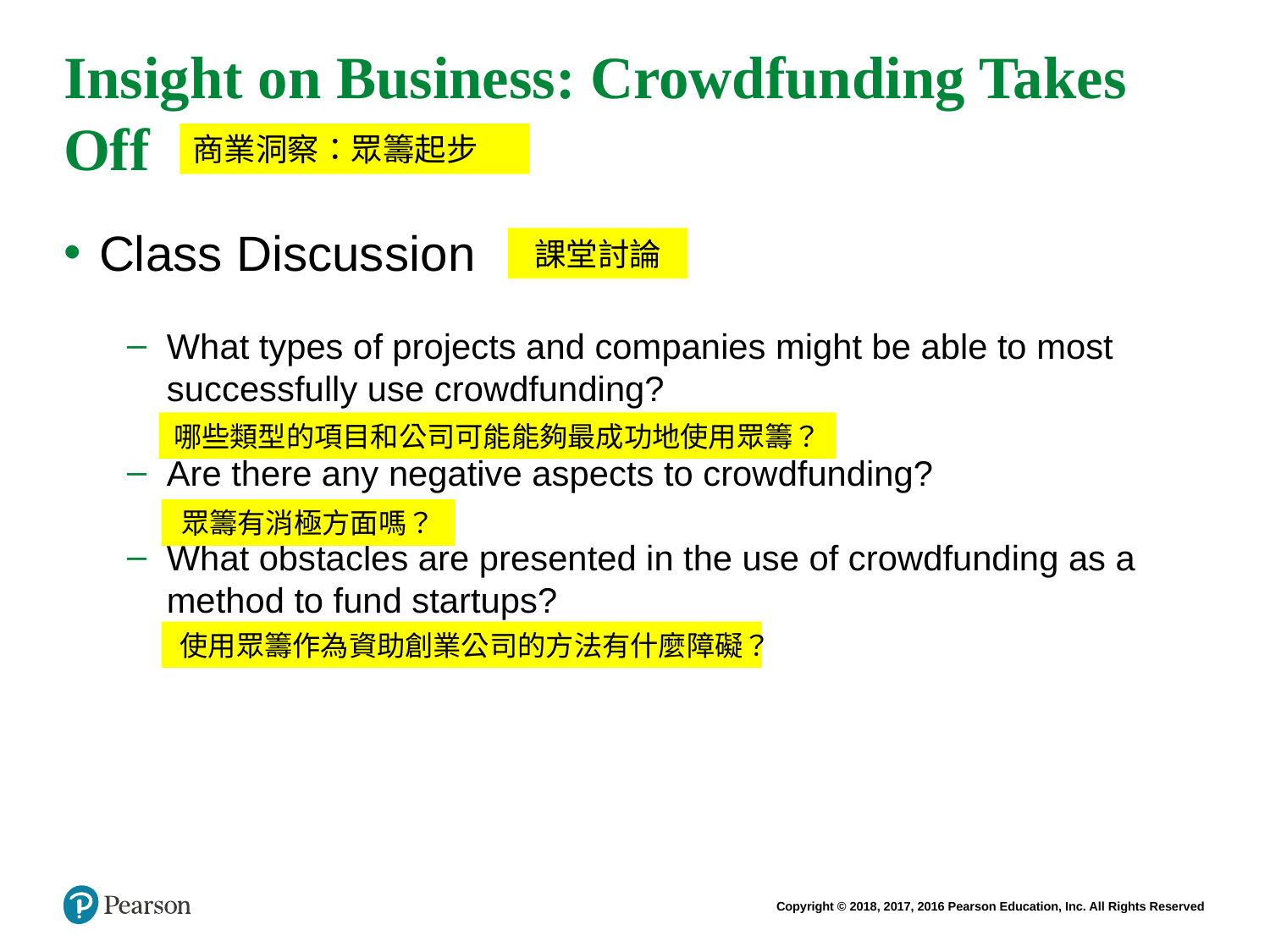

# Insight on Business: Crowdfunding Takes Off
商業洞察：眾籌起步
Class Discussion
What types of projects and companies might be able to most successfully use crowdfunding?
Are there any negative aspects to crowdfunding?
What obstacles are presented in the use of crowdfunding as a method to fund startups?
課堂討論
哪些類型的項目和公司可能能夠最成功地使用眾籌？
眾籌有消極方面嗎？
使用眾籌作為資助創業公司的方法有什麼障礙？